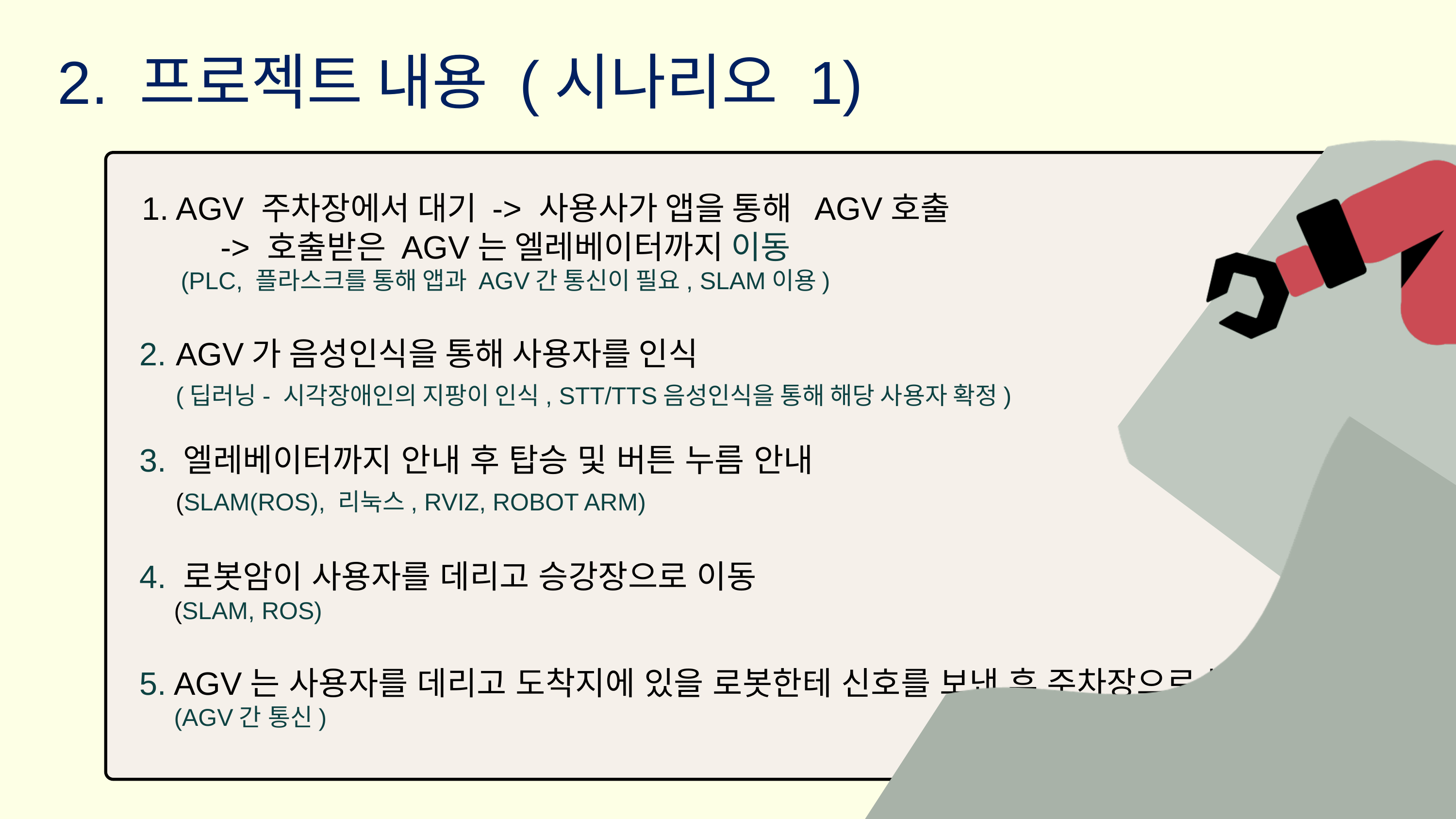

2. 프로젝트 내용 (시나리오 1)

    1. AGV 주차장에서 대기 -> 사용사가 앱을 통해  AGV호출
            -> 호출받은 AGV는 엘레베이터까지 이동
          (PLC, 플라스크를 통해 앱과 AGV간 통신이 필요, SLAM이용)

   2. AGV가 음성인식을 통해 사용자를 인식
       (딥러닝- 시각장애인의 지팡이 인식, STT/TTS음성인식을 통해 해당 사용자 확정)

   3. 엘레베이터까지 안내 후 탑승 및 버튼 누름 안내
       (SLAM(ROS), 리눅스, RVIZ, ROBOT ARM)

   4. 로봇암이 사용자를 데리고 승강장으로 이동
         (SLAM, ROS)

   5. AGV는 사용자를 데리고 도착지에 있을 로봇한테 신호를 보낸 후 주차장으로 복귀
         (AGV간 통신)